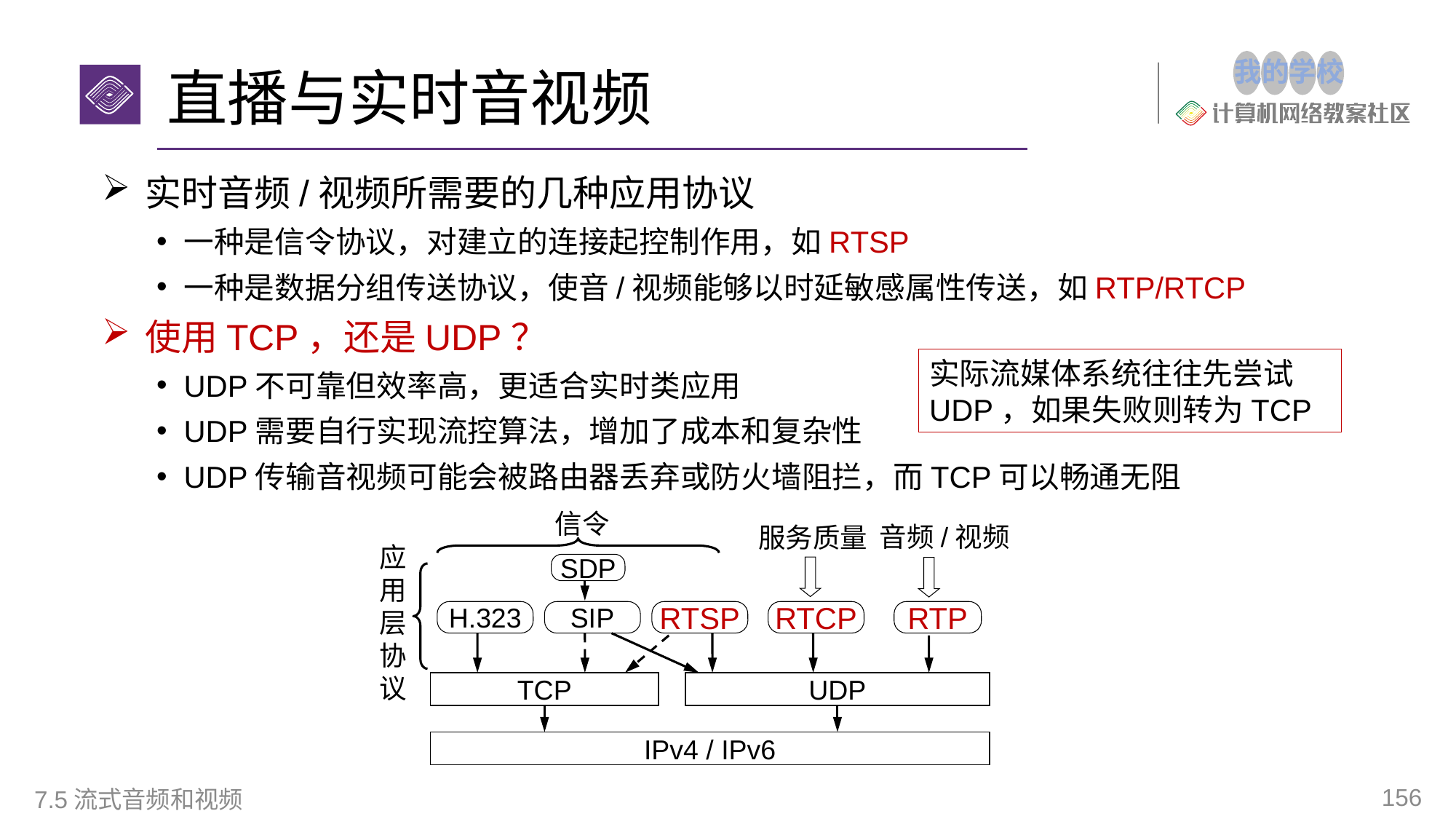

# 直播与实时音视频
实时音频/视频所需要的几种应用协议
一种是信令协议，对建立的连接起控制作用，如RTSP
一种是数据分组传送协议，使音/视频能够以时延敏感属性传送，如RTP/RTCP
使用TCP，还是UDP？
UDP不可靠但效率高，更适合实时类应用
UDP需要自行实现流控算法，增加了成本和复杂性
UDP传输音视频可能会被路由器丢弃或防火墙阻拦，而TCP可以畅通无阻
实际流媒体系统往往先尝试UDP，如果失败则转为TCP

信令
音频/视频
服务质量
应
用
层
协
议
SDP

H.323
SIP
RTSP
RTCP
RTP

TCP
UDP

IPv4 / IPv6

156